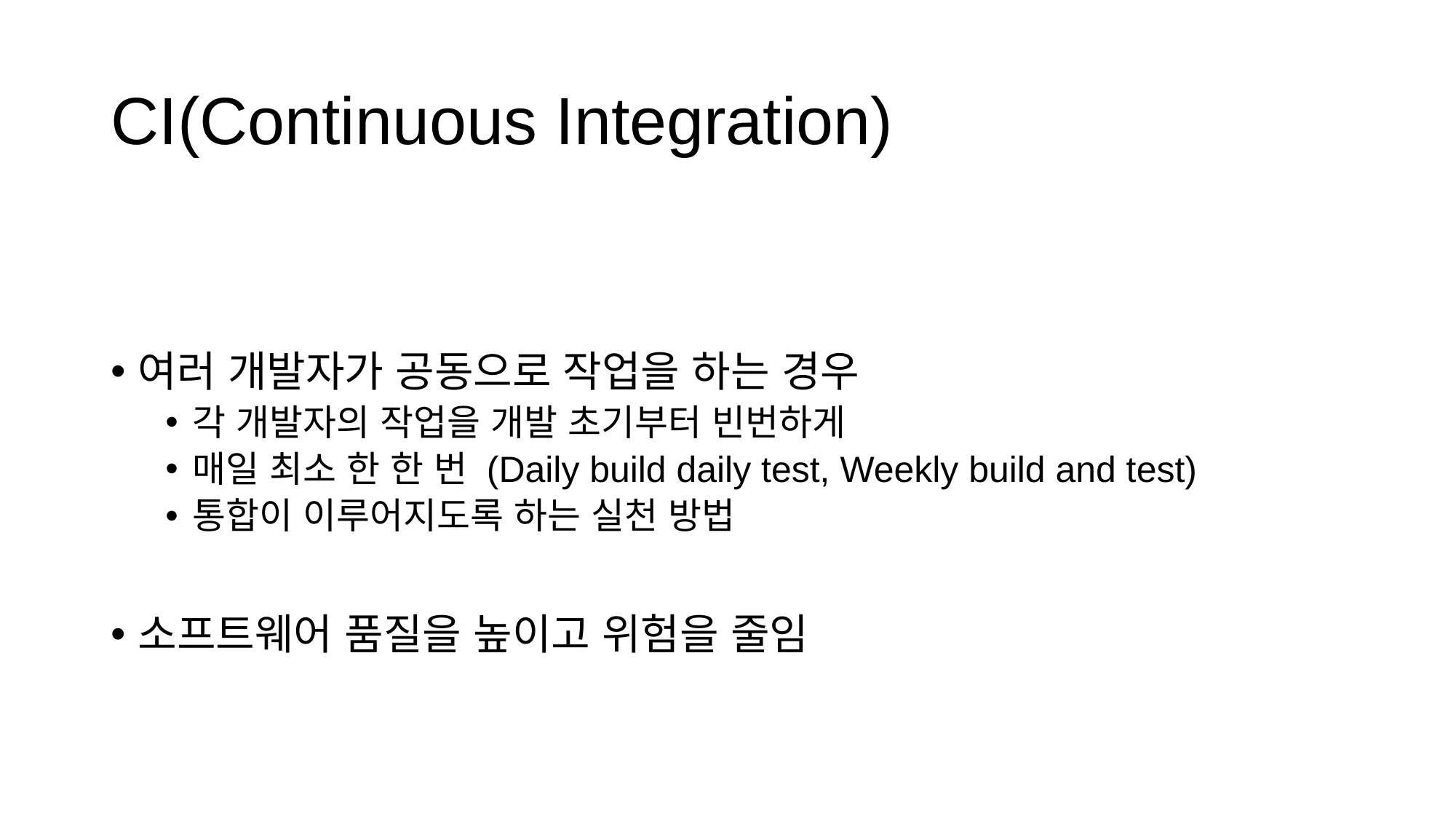

# CI(Continuous Integration)

여러 개발자가 공동으로 작업을 하는 경우
각 개발자의 작업을 개발 초기부터 빈번하게
매일 최소 한 한 번 (Daily build daily test, Weekly build and test)
통합이 이루어지도록 하는 실천 방법

소프트웨어 품질을 높이고 위험을 줄임